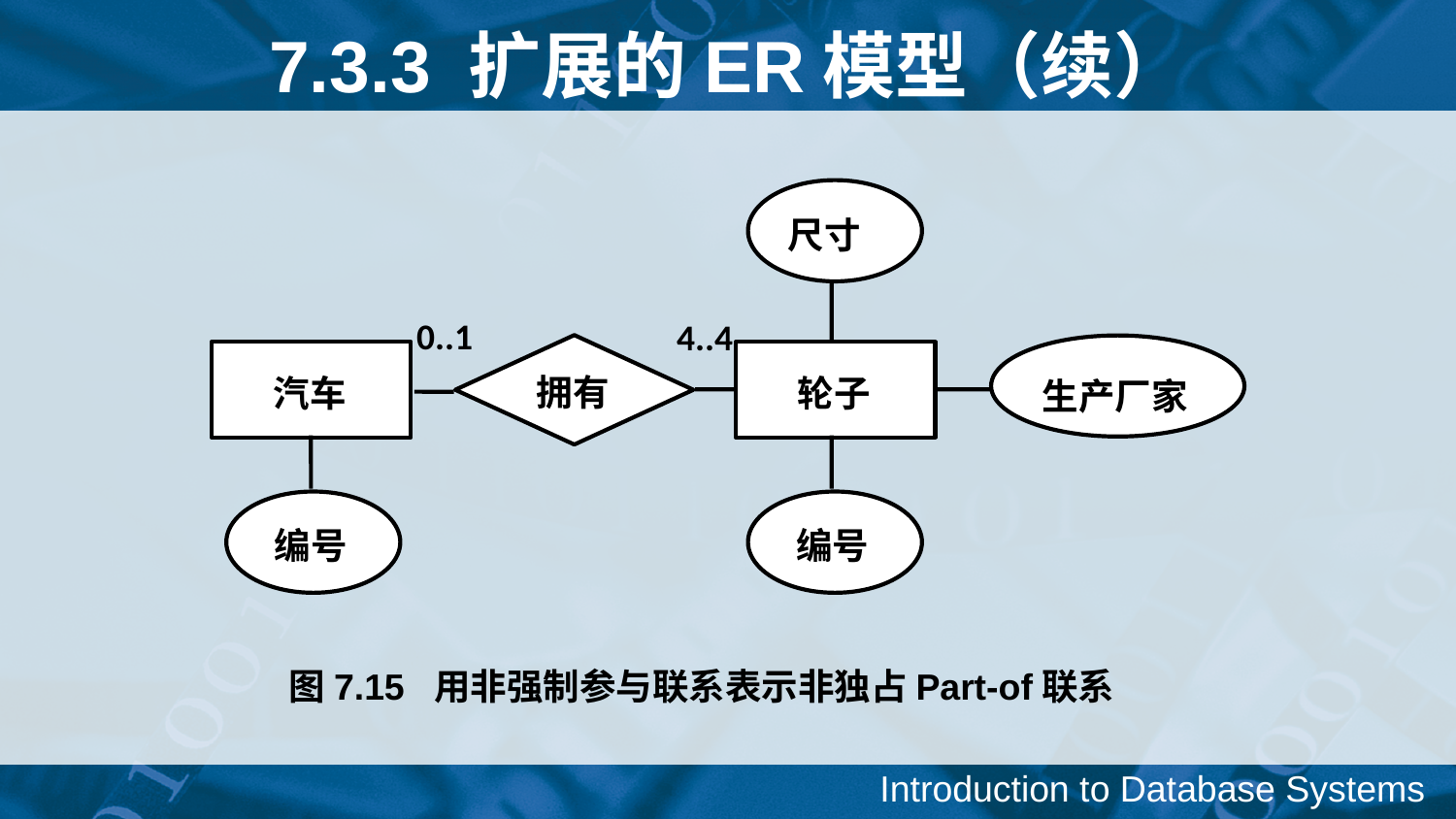

7.3.3 扩展的ER模型（续）
尺寸

0..1
4..4
拥有
生产厂家
汽车
轮子

编号
编号
图7.15  用非强制参与联系表示非独占Part-of联系